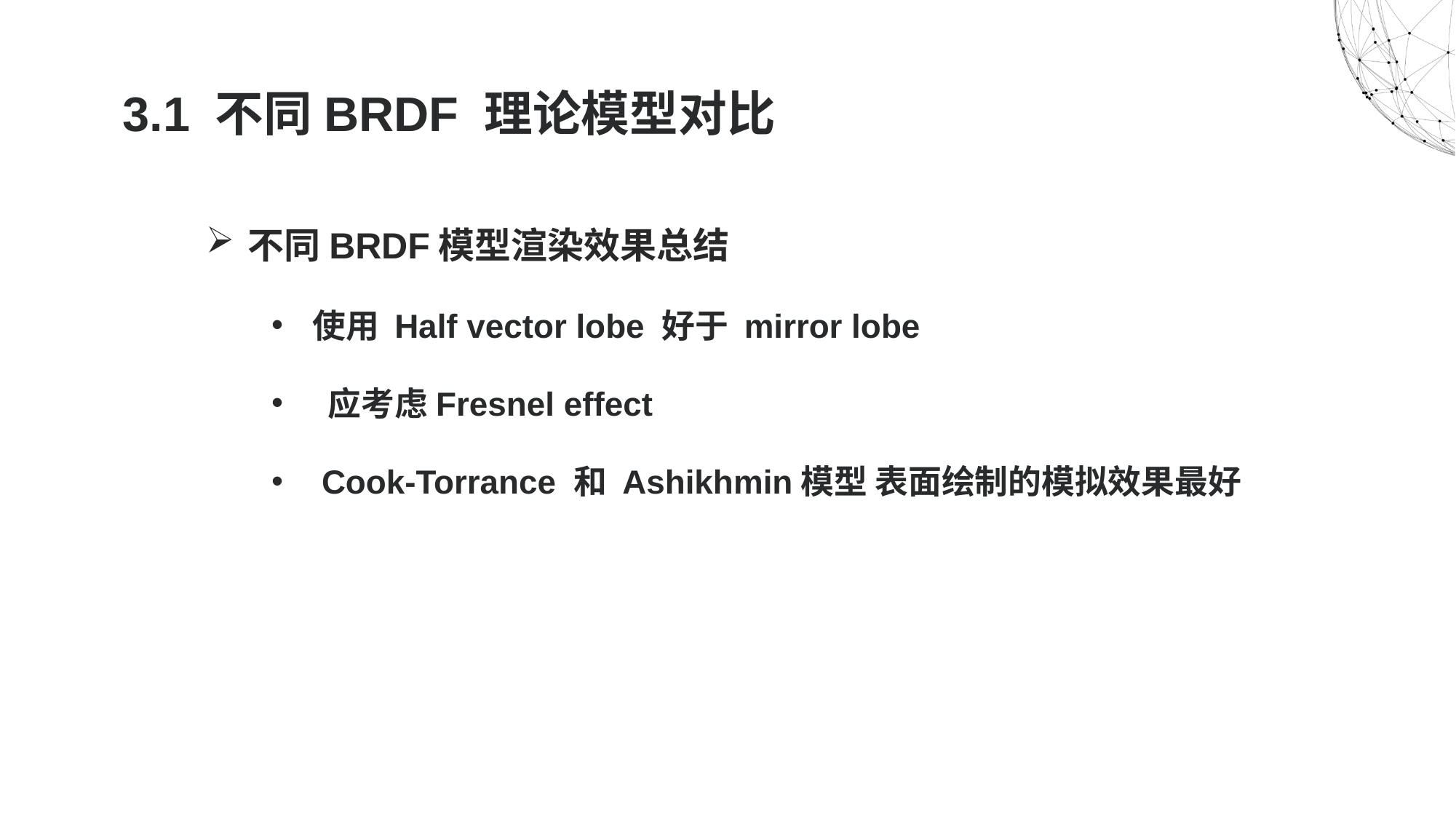

# 3.1 不同BRDF 理论模型对比
不同BRDF模型渲染效果总结
使用 Half vector lobe 好于 mirror lobe
 应考虑Fresnel effect
 Cook-Torrance 和 Ashikhmin模型 表面绘制的模拟效果最好